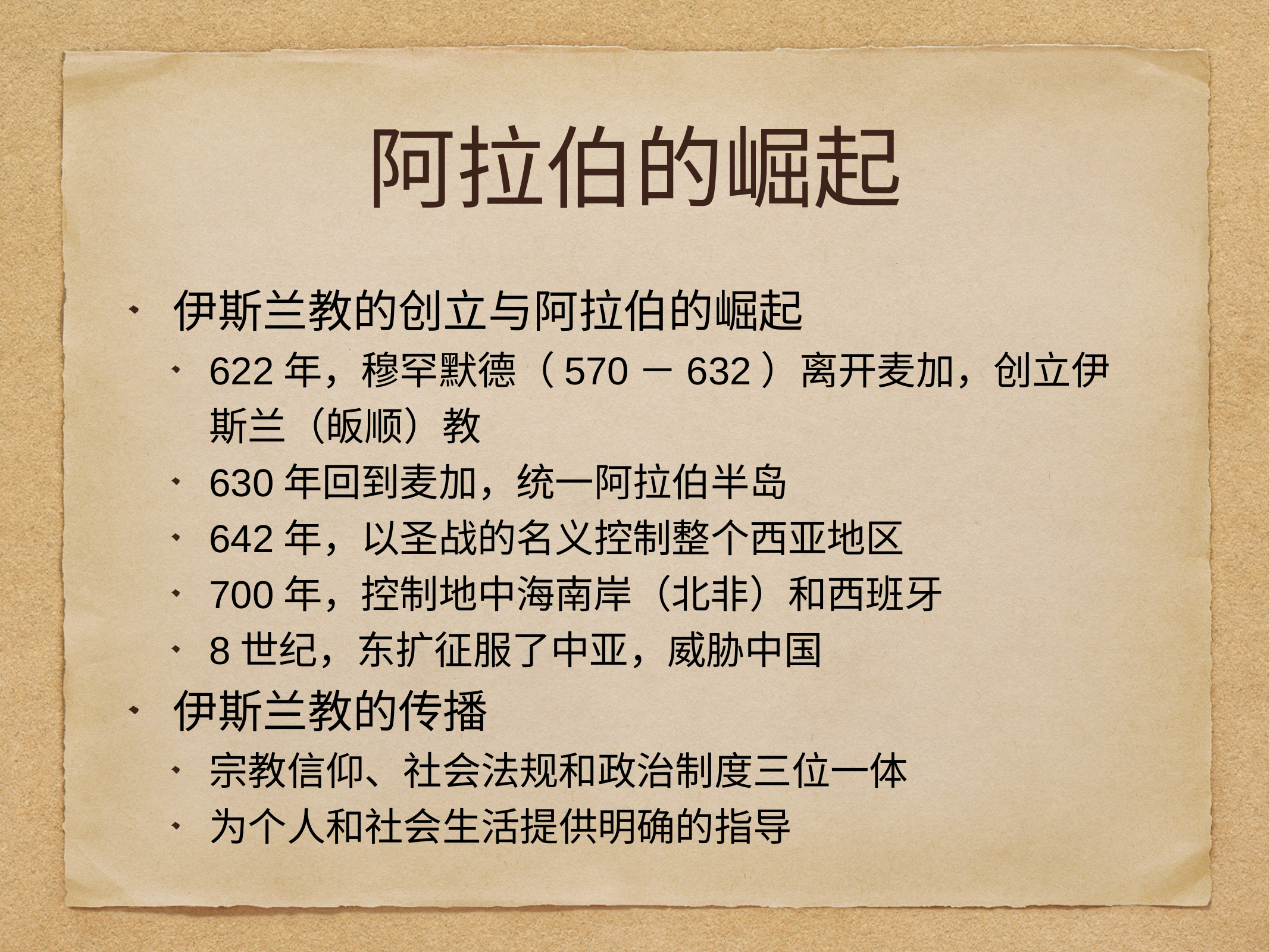

# 阿拉伯的崛起
伊斯兰教的创立与阿拉伯的崛起
622年，穆罕默德（570－632）离开麦加，创立伊斯兰（皈顺）教
630年回到麦加，统一阿拉伯半岛
642年，以圣战的名义控制整个西亚地区
700年，控制地中海南岸（北非）和西班牙
8世纪，东扩征服了中亚，威胁中国
伊斯兰教的传播
宗教信仰、社会法规和政治制度三位一体
为个人和社会生活提供明确的指导